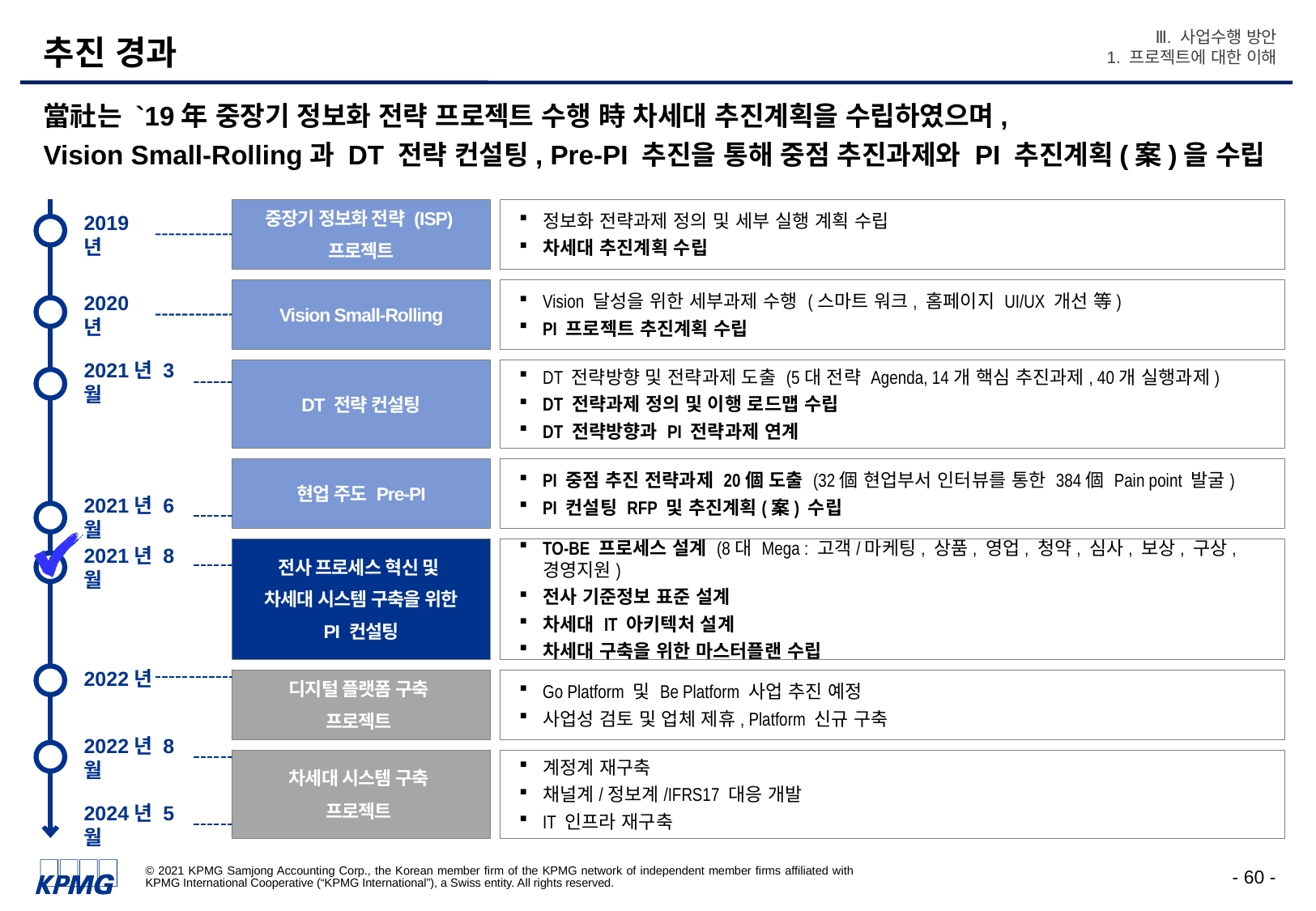

Ⅲ. 사업수행 방안
1. 프로젝트에 대한 이해
# 추진 경과
當社는 `19年 중장기 정보화 전략 프로젝트 수행 時 차세대 추진계획을 수립하였으며,
Vision Small-Rolling과 DT 전략 컨설팅, Pre-PI 추진을 통해 중점 추진과제와 PI 추진계획(案)을 수립
중장기 정보화 전략 (ISP)
프로젝트
정보화 전략과제 정의 및 세부 실행 계획 수립
차세대 추진계획 수립
2019년
Vision Small-Rolling
Vision 달성을 위한 세부과제 수행 (스마트 워크, 홈페이지 UI/UX 개선 等)
PI 프로젝트 추진계획 수립
2020년
DT 전략 컨설팅
DT 전략방향 및 전략과제 도출 (5대 전략 Agenda, 14개 핵심 추진과제, 40개 실행과제)
DT 전략과제 정의 및 이행 로드맵 수립
DT 전략방향과 PI 전략과제 연계
2021년 3월
현업 주도 Pre-PI
PI 중점 추진 전략과제 20個 도출 (32個 현업부서 인터뷰를 통한 384個 Pain point 발굴)
PI 컨설팅 RFP 및 추진계획(案) 수립
2021년 6월
전사 프로세스 혁신 및
차세대 시스템 구축을 위한
PI 컨설팅
TO-BE 프로세스 설계 (8대 Mega : 고객/마케팅, 상품, 영업, 청약, 심사, 보상, 구상, 경영지원)
전사 기준정보 표준 설계
차세대 IT 아키텍처 설계
차세대 구축을 위한 마스터플랜 수립
2021년 8월
2022년
디지털 플랫폼 구축
프로젝트
Go Platform 및 Be Platform 사업 추진 예정
사업성 검토 및 업체 제휴, Platform 신규 구축
2022년 8월
차세대 시스템 구축
프로젝트
계정계 재구축
채널계/정보계/IFRS17 대응 개발
IT 인프라 재구축
2024년 5월